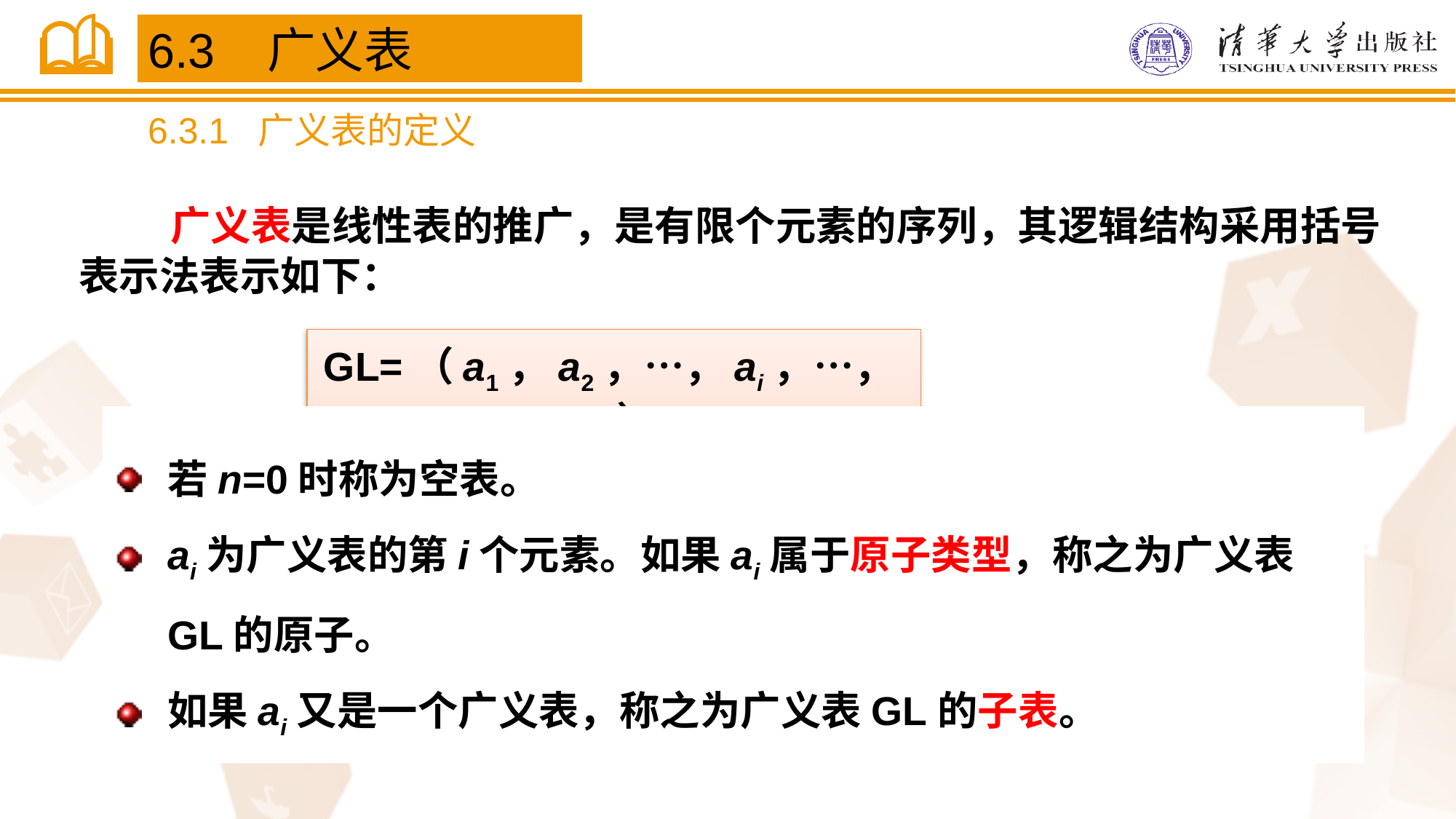

6.3   广义表
6.3.1  广义表的定义
         广义表是线性表的推广，是有限个元素的序列，其逻辑结构采用括号表示法表示如下：
GL=（a1，a2，…，ai，…，an）
若n=0时称为空表。
ai为广义表的第i个元素。如果ai属于原子类型，称之为广义表GL的原子。
如果ai又是一个广义表，称之为广义表GL的子表。